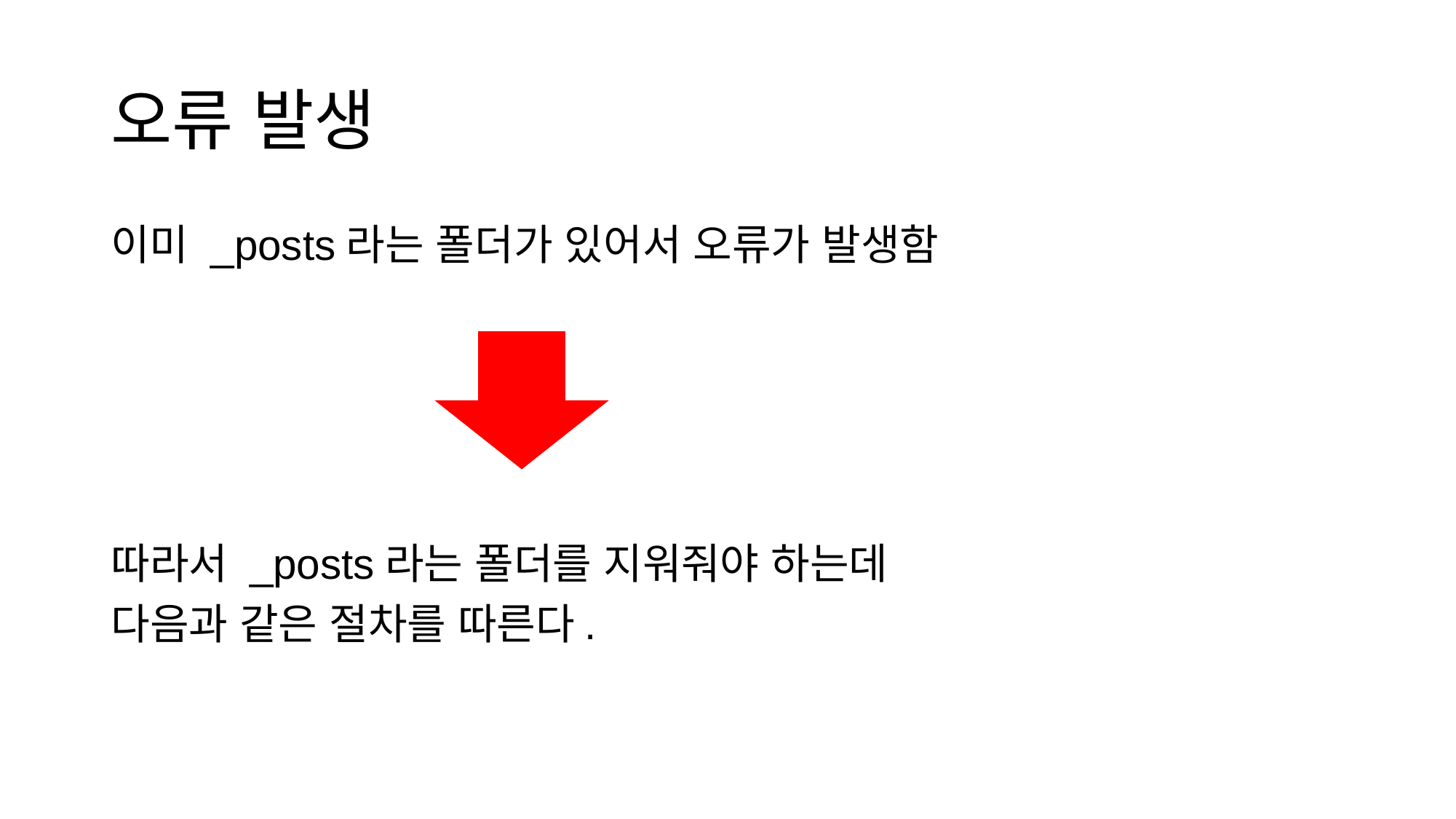

# 오류 발생
이미 _posts라는 폴더가 있어서 오류가 발생함

따라서 _posts라는 폴더를 지워줘야 하는데
다음과 같은 절차를 따른다.